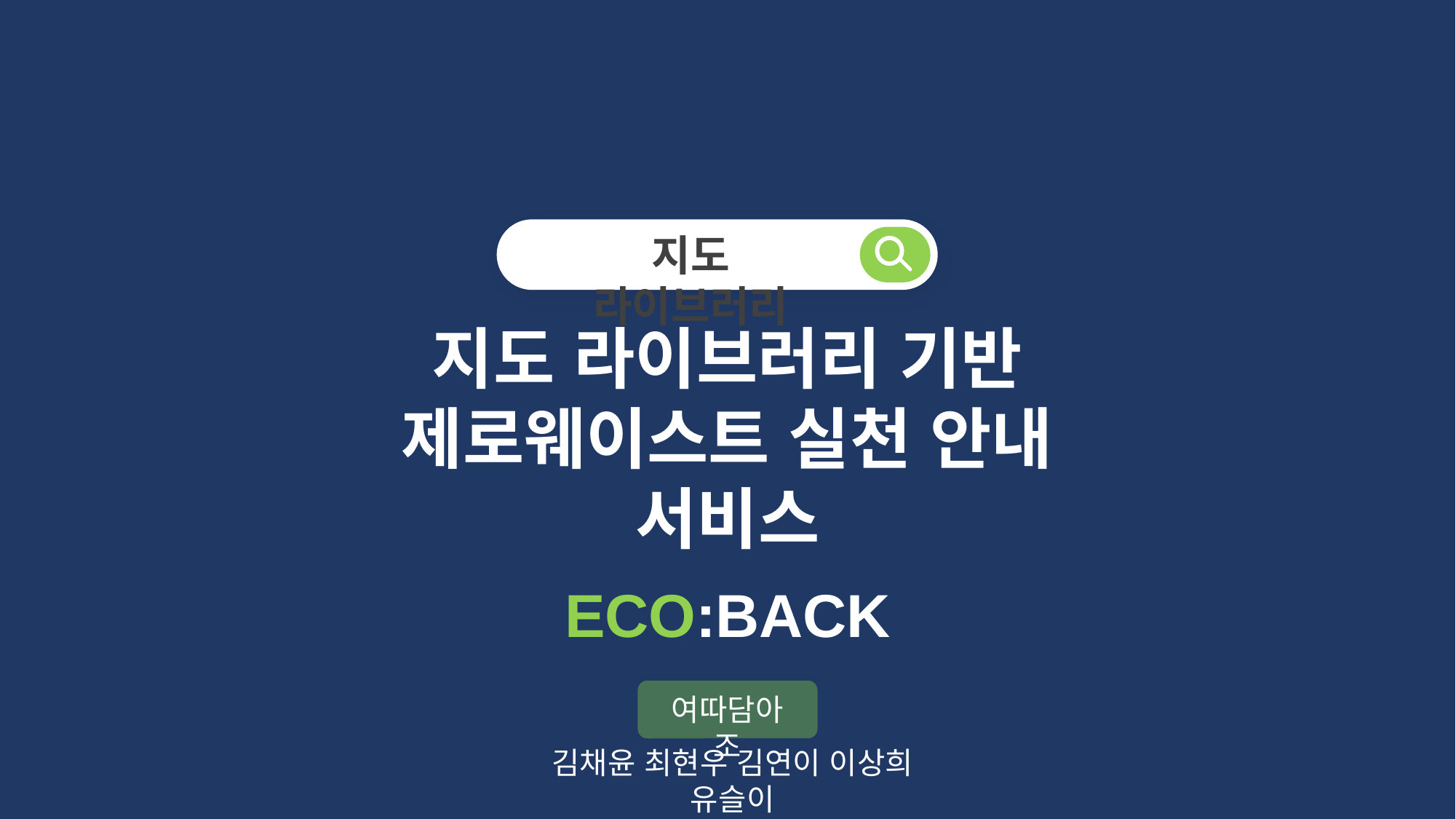

지도 라이브러리
지도 라이브러리 기반
제로웨이스트 실천 안내 서비스

ECO:BACK

여따담아조

김채윤 최현우 김연이 이상희 유슬이